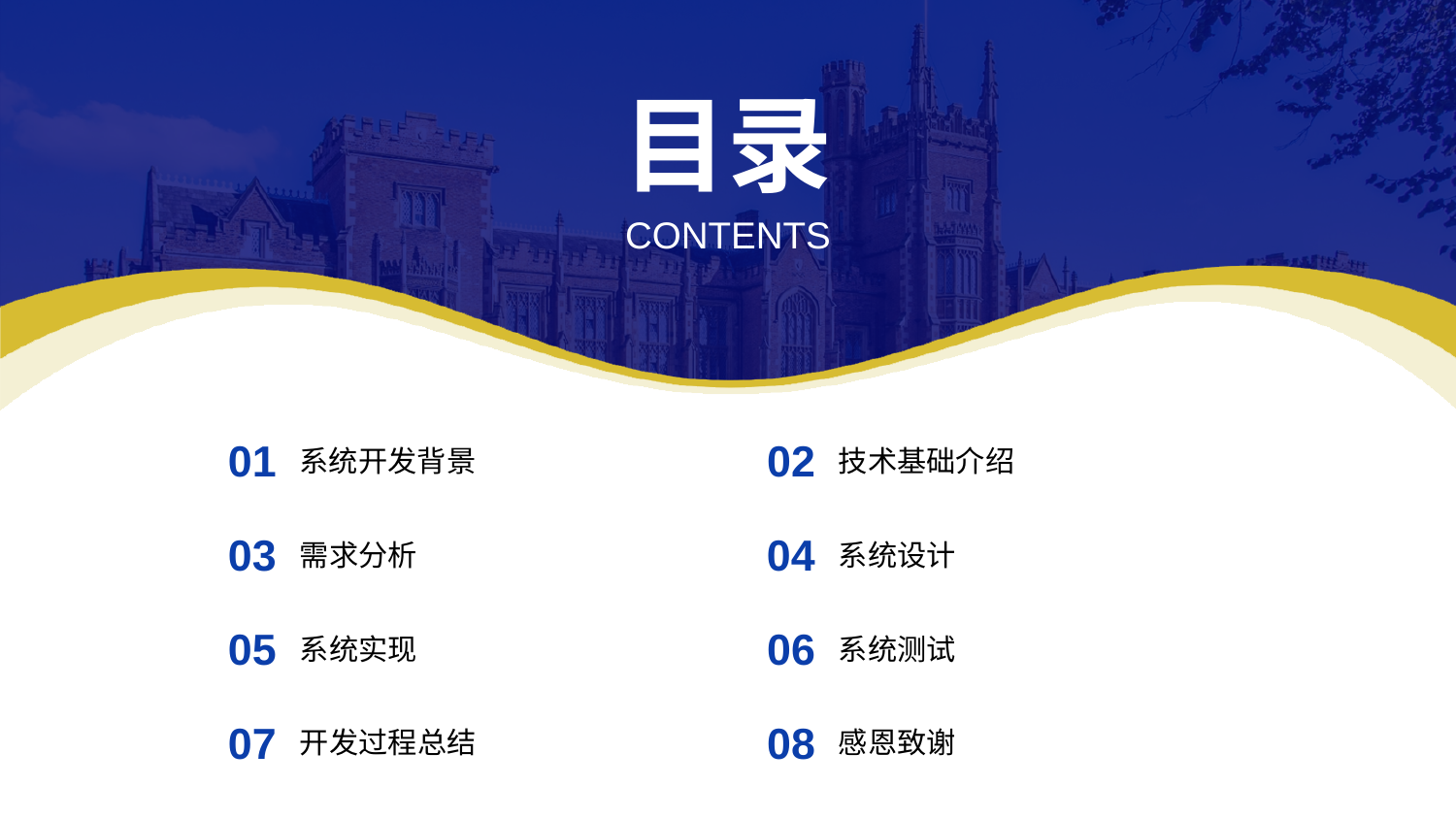

目录
CONTENTS
01
02
系统开发背景
技术基础介绍
03
04
需求分析
系统设计
05
06
系统实现
系统测试
07
08
开发过程总结
感恩致谢